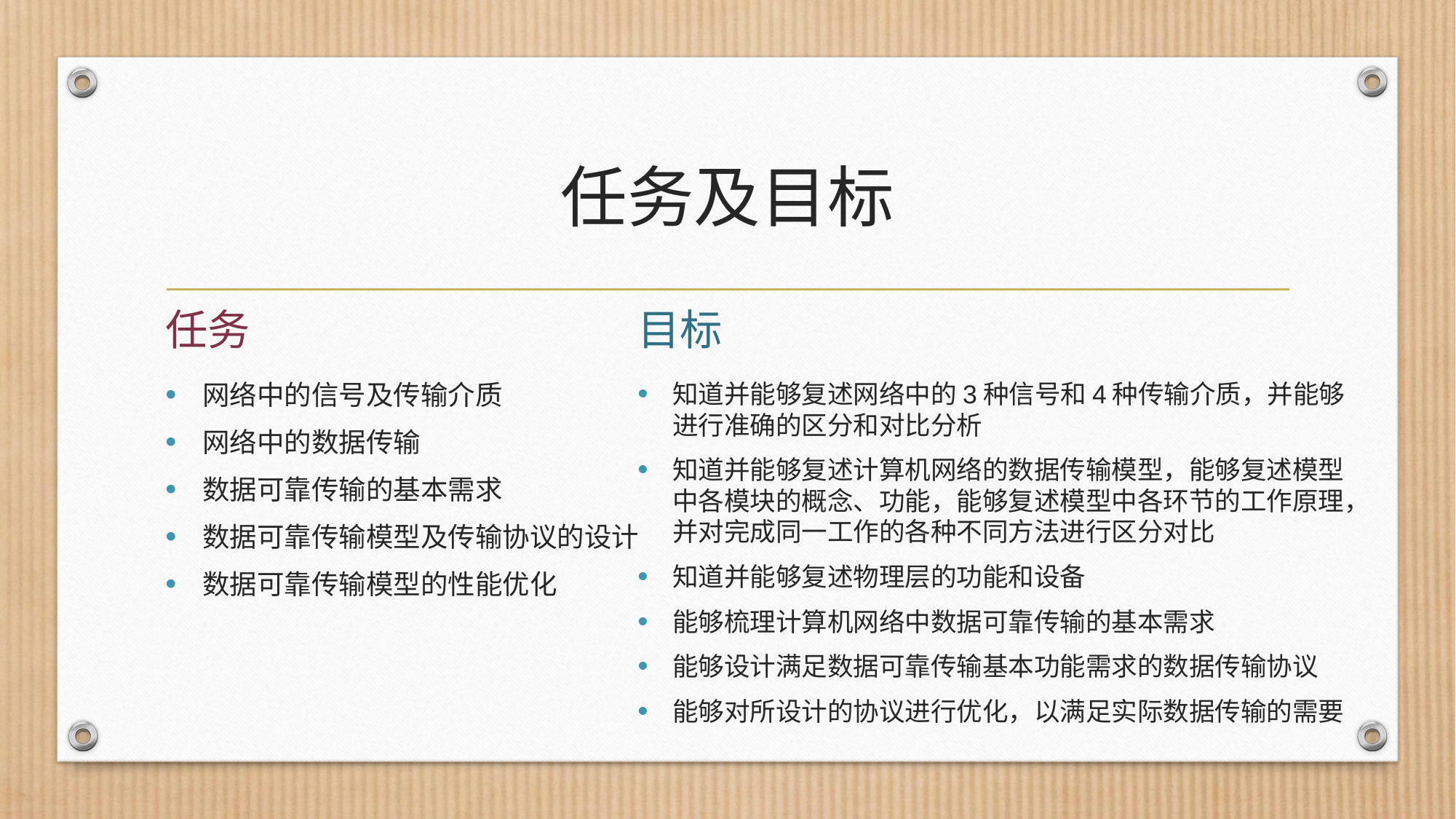

# 任务及目标
任务
目标
网络中的信号及传输介质
网络中的数据传输
数据可靠传输的基本需求
数据可靠传输模型及传输协议的设计
数据可靠传输模型的性能优化

知道并能够复述网络中的3种信号和4种传输介质，并能够进行准确的区分和对比分析
知道并能够复述计算机网络的数据传输模型，能够复述模型中各模块的概念、功能，能够复述模型中各环节的工作原理，并对完成同一工作的各种不同方法进行区分对比
知道并能够复述物理层的功能和设备
能够梳理计算机网络中数据可靠传输的基本需求
能够设计满足数据可靠传输基本功能需求的数据传输协议
能够对所设计的协议进行优化，以满足实际数据传输的需要